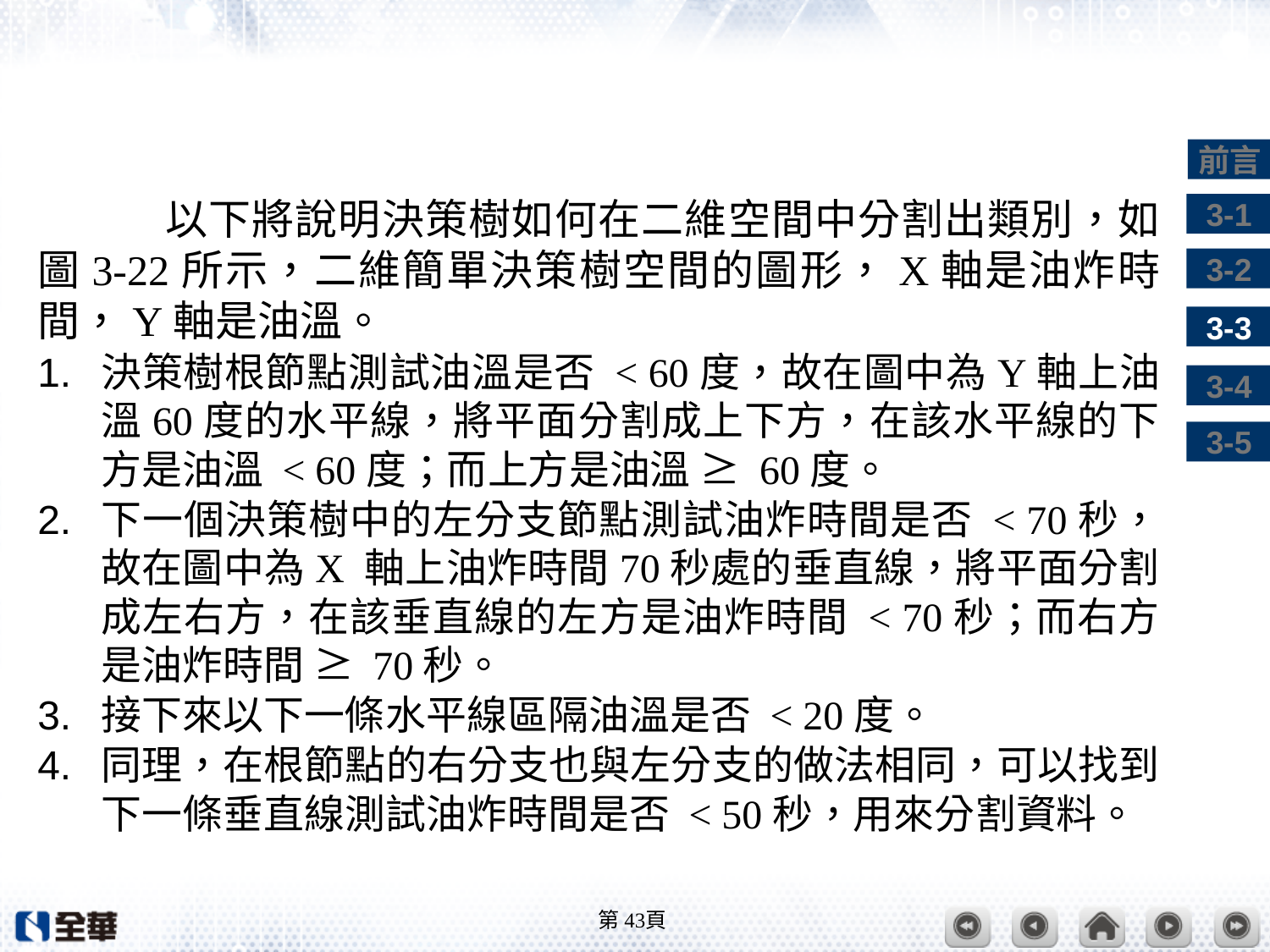

#
	以下將說明決策樹如何在二維空間中分割出類別，如圖3-22所示，二維簡單決策樹空間的圖形，X軸是油炸時間，Y軸是油溫。
決策樹根節點測試油溫是否 < 60度，故在圖中為Y軸上油溫60度的水平線，將平面分割成上下方，在該水平線的下方是油溫 < 60度；而上方是油溫 ≥ 60度。
下一個決策樹中的左分支節點測試油炸時間是否 < 70秒，故在圖中為X 軸上油炸時間70秒處的垂直線，將平面分割成左右方，在該垂直線的左方是油炸時間 < 70秒；而右方是油炸時間 ≥ 70秒。
接下來以下一條水平線區隔油溫是否 < 20度。
同理，在根節點的右分支也與左分支的做法相同，可以找到下一條垂直線測試油炸時間是否 < 50秒，用來分割資料。